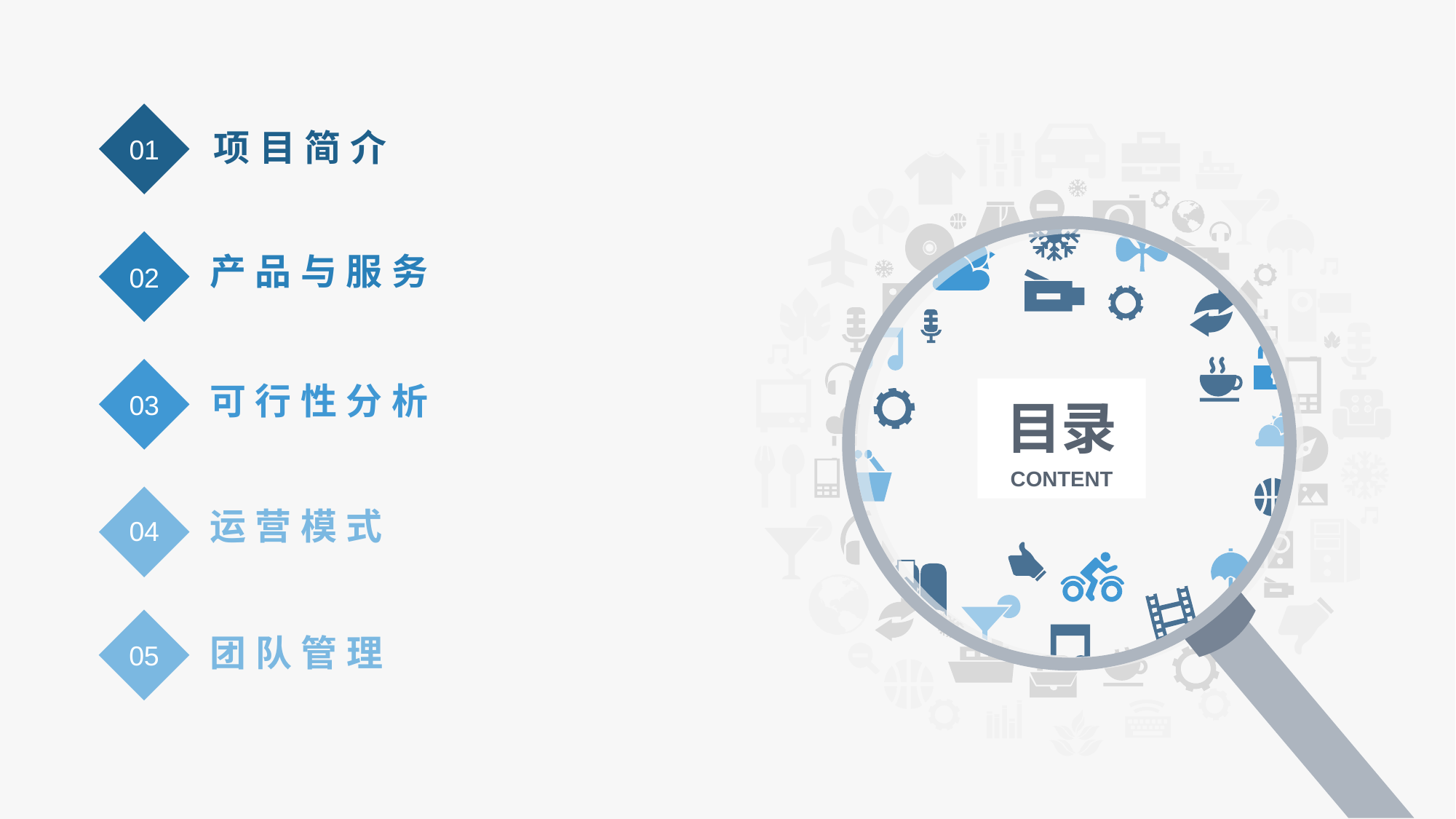

01
项目简介
02
产品与服务
03
可行性分析
04
运营模式
团队管理
05

目录
CONTENT